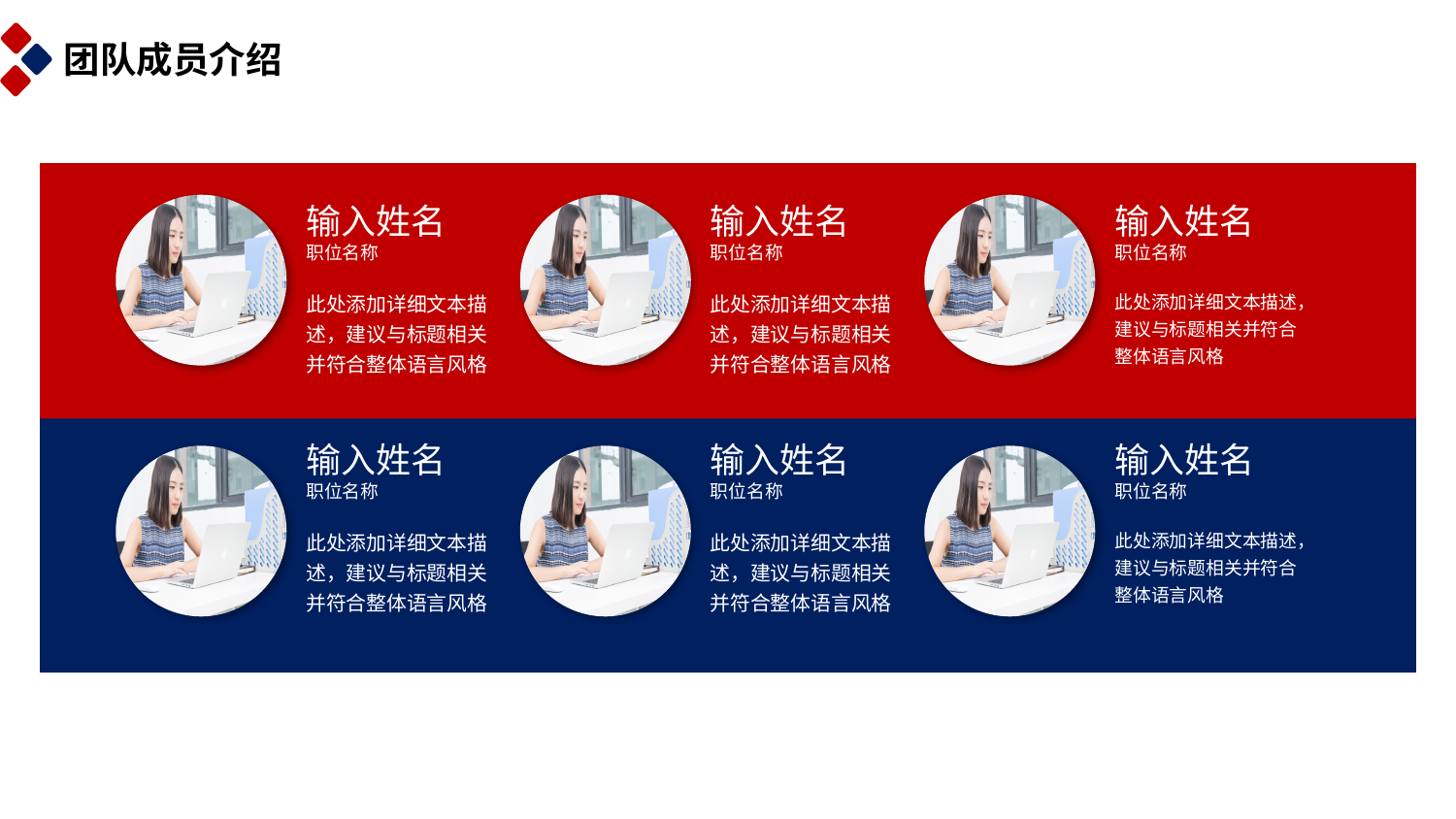

团队成员介绍

输入姓名
职位名称

此处添加详细文本描述，建议与标题相关并符合整体语言风格
输入姓名
职位名称

此处添加详细文本描述，建议与标题相关并符合整体语言风格
输入姓名
职位名称

此处添加详细文本描述，建议与标题相关并符合整体语言风格

输入姓名
职位名称

此处添加详细文本描述，建议与标题相关并符合整体语言风格
输入姓名
职位名称

此处添加详细文本描述，建议与标题相关并符合整体语言风格
输入姓名
职位名称

此处添加详细文本描述，建议与标题相关并符合整体语言风格